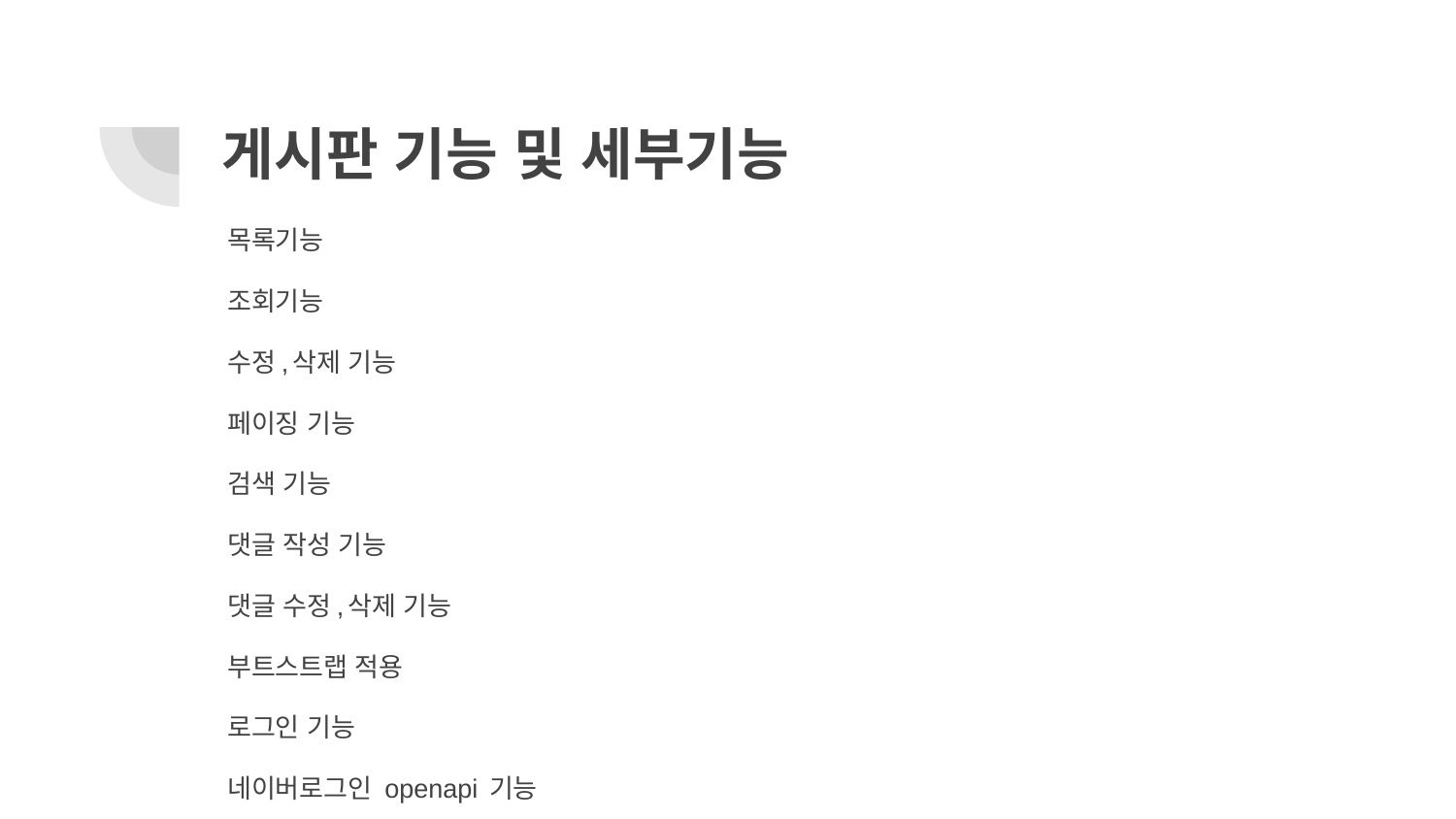

# 게시판 기능 및 세부기능
목록기능
조회기능
수정,삭제 기능
페이징 기능
검색 기능
댓글 작성 기능
댓글 수정,삭제 기능
부트스트랩 적용
로그인 기능
네이버로그인 openapi 기능
네이버 책검색 openapi 기능
채팅 기능